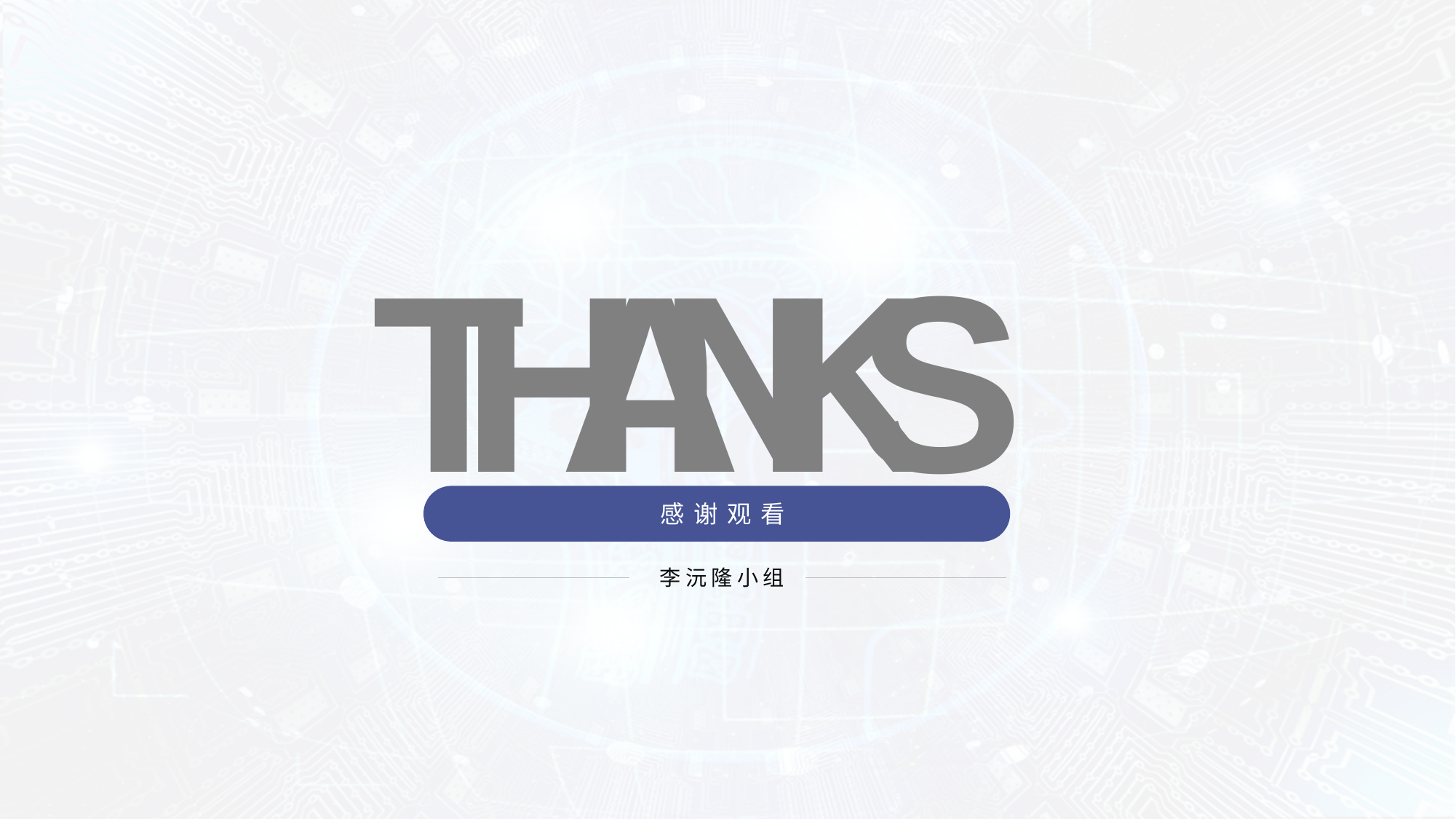

T
H
A
N
K
S

感谢观看
李沅隆小组